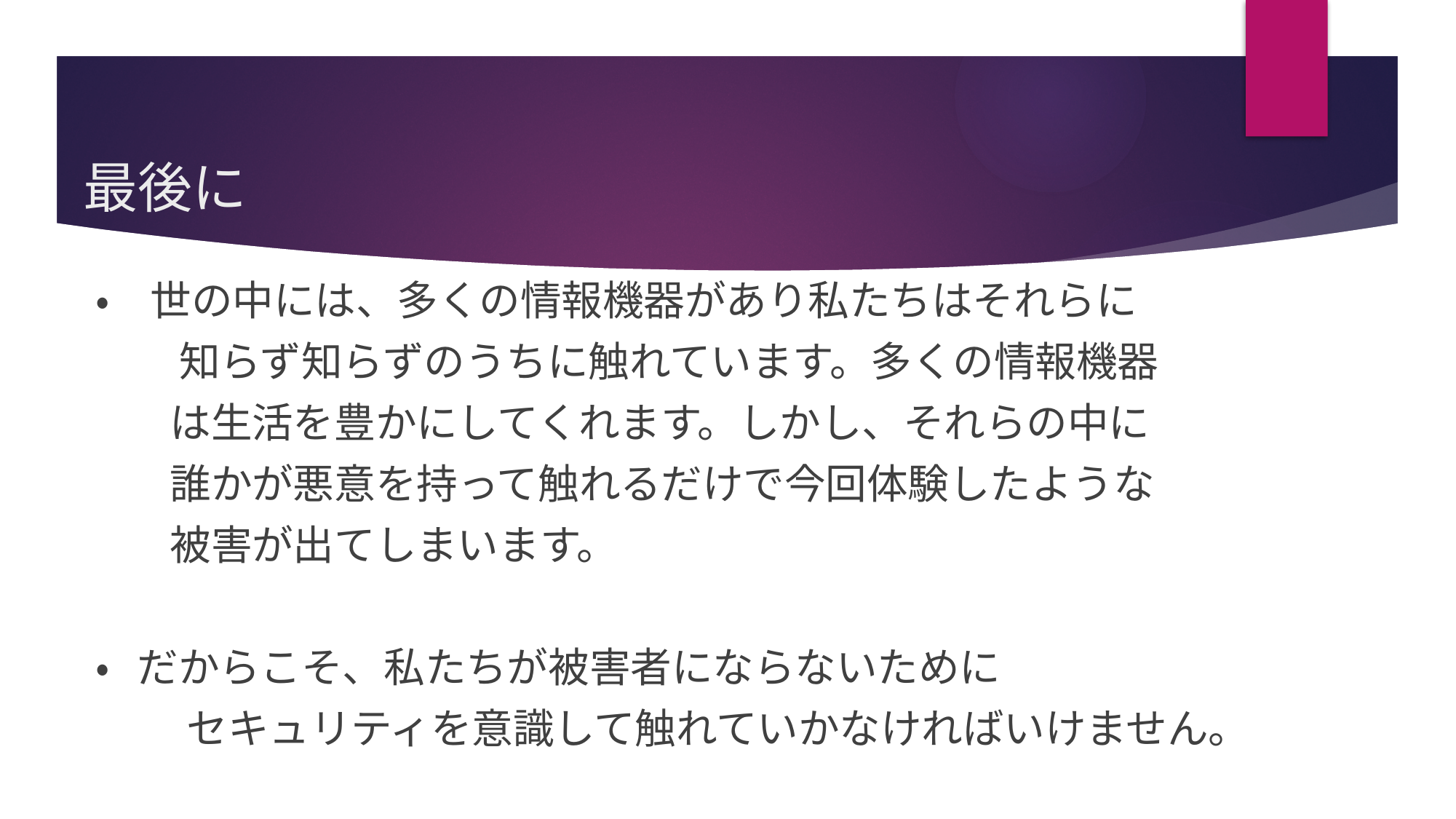

# 最後に
・　世の中には、多くの情報機器があり私たちはそれらに
        知らず知らずのうちに触れています。多くの情報機器
       は生活を豊かにしてくれます。しかし、それらの中に
       誰かが悪意を持って触れるだけで今回体験したような
       被害が出てしまいます。

・   だからこそ、私たちが被害者にならないために
　　 セキュリティを意識して触れていかなければいけません。
35